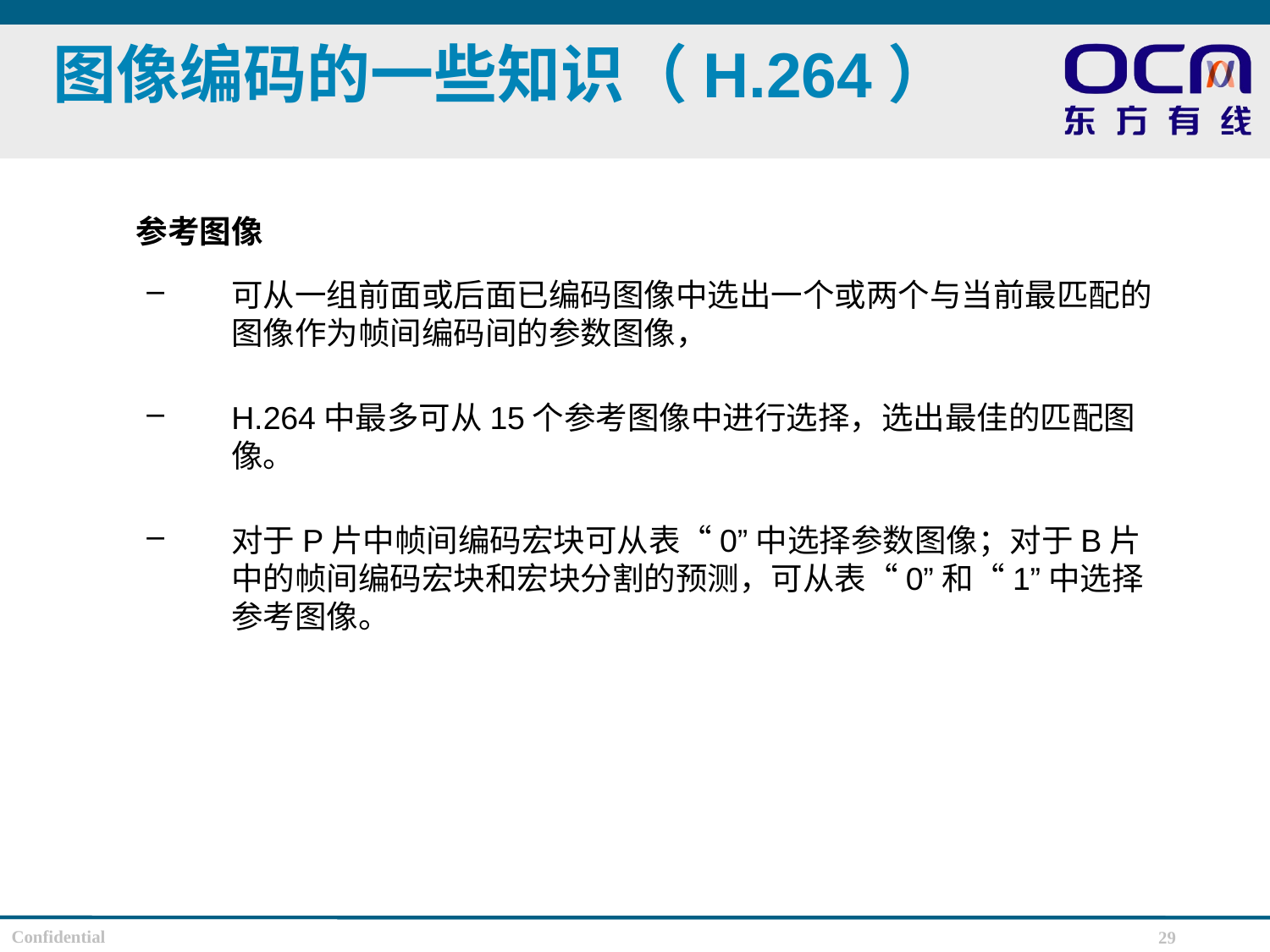

# 图像编码的一些知识（H.264）
参考图像
可从一组前面或后面已编码图像中选出一个或两个与当前最匹配的图像作为帧间编码间的参数图像，

H.264中最多可从15个参考图像中进行选择，选出最佳的匹配图像。

对于P片中帧间编码宏块可从表“0”中选择参数图像；对于B片中的帧间编码宏块和宏块分割的预测，可从表“0”和“1”中选择参考图像。